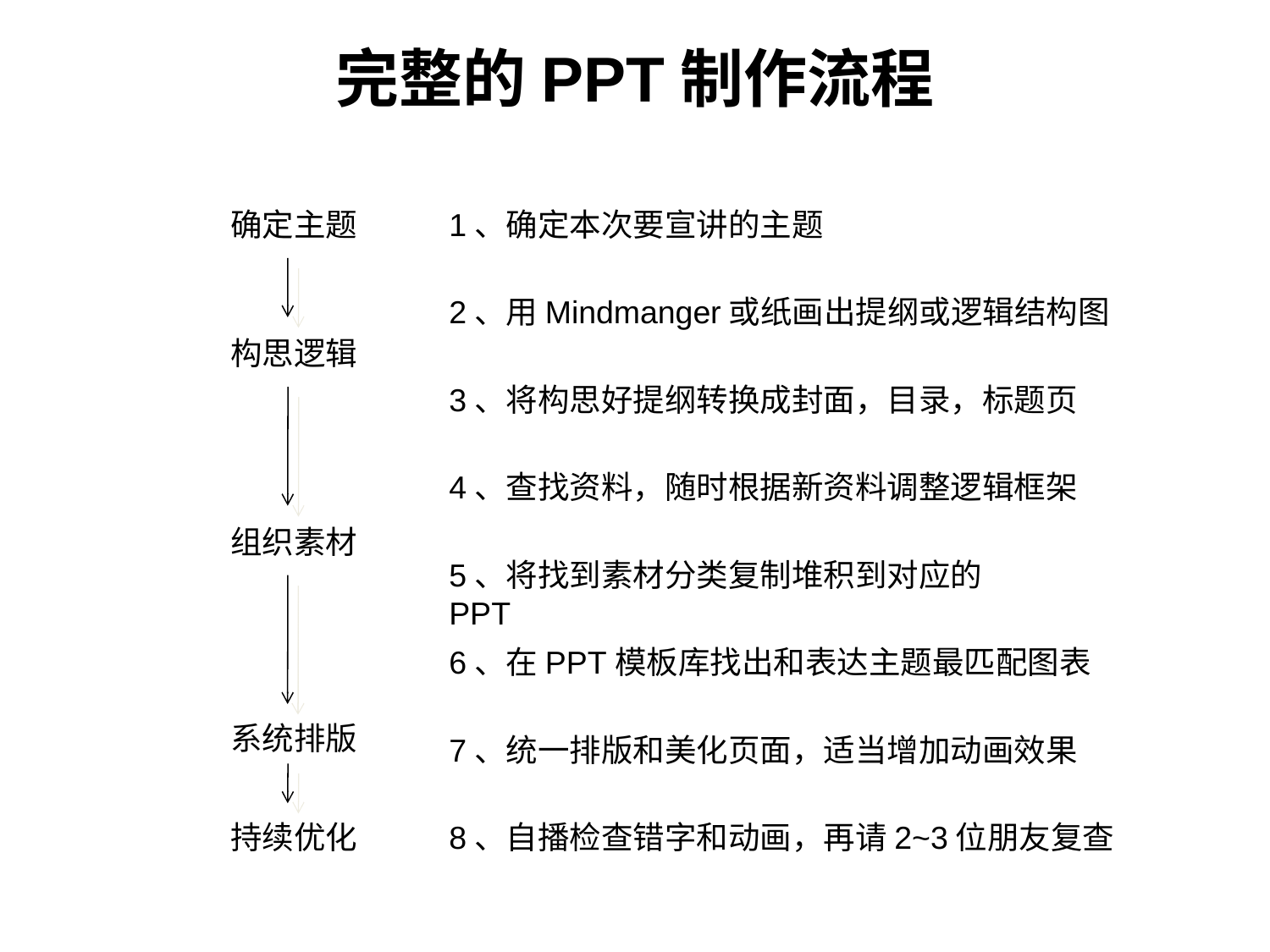

# 完整的PPT制作流程
确定主题
1、确定本次要宣讲的主题
2、用Mindmanger或纸画出提纲或逻辑结构图
构思逻辑
3、将构思好提纲转换成封面，目录，标题页
4、查找资料，随时根据新资料调整逻辑框架
组织素材
5、将找到素材分类复制堆积到对应的PPT
6、在PPT模板库找出和表达主题最匹配图表
系统排版
7、统一排版和美化页面，适当增加动画效果
持续优化
8、自播检查错字和动画，再请2~3位朋友复查